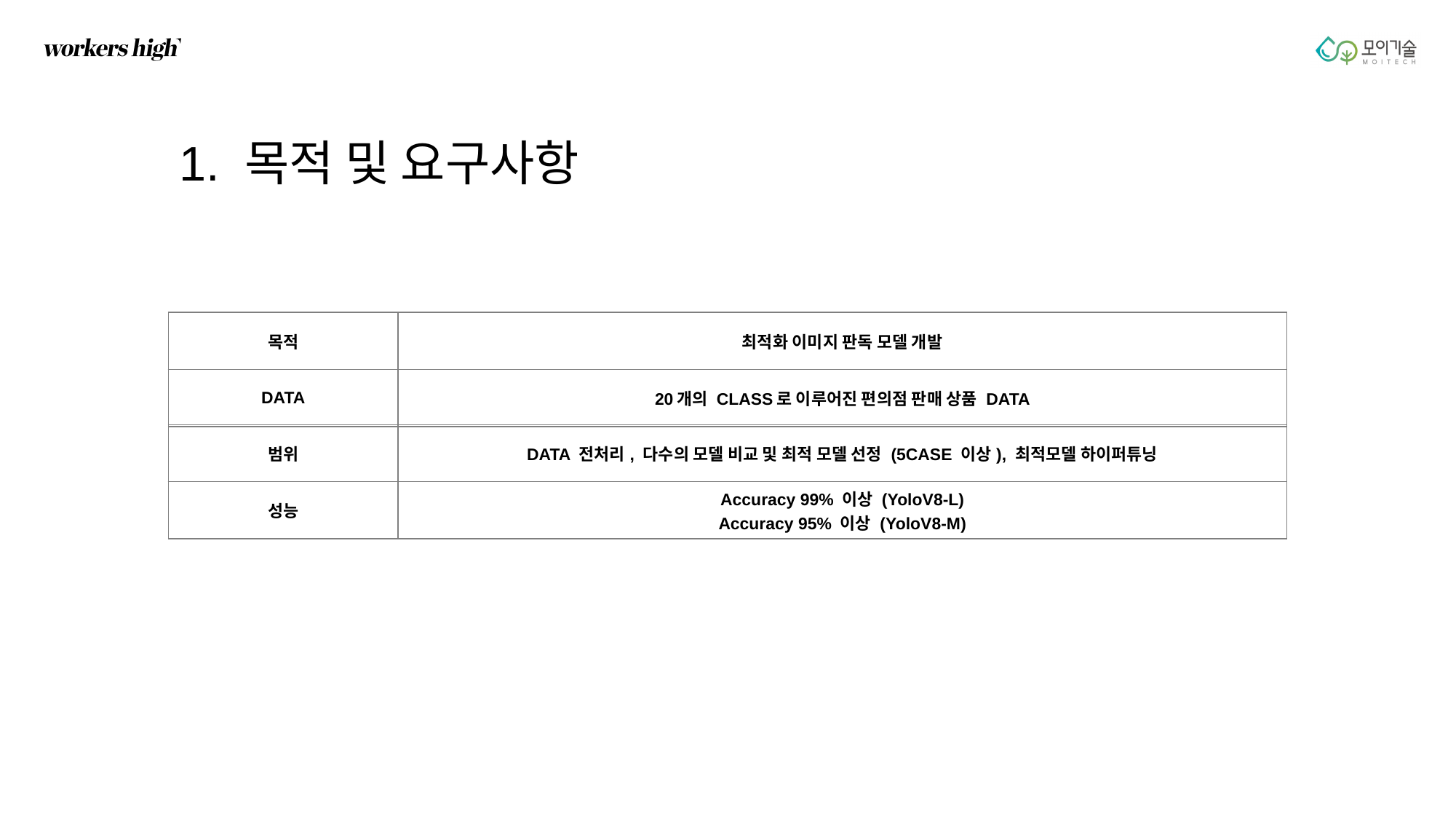

1. 목적 및 요구사항
| 목적 | 최적화 이미지 판독 모델 개발 |
| --- | --- |
| DATA | 20개의 CLASS로 이루어진 편의점 판매 상품 DATA |
| --- | --- |
| 범위 | DATA 전처리, 다수의 모델 비교 및 최적 모델 선정 (5CASE 이상), 최적모델 하이퍼튜닝 |
| --- | --- |
| 성능 | Accuracy 99% 이상 (YoloV8-L) Accuracy 95% 이상 (YoloV8-M) |
| --- | --- |